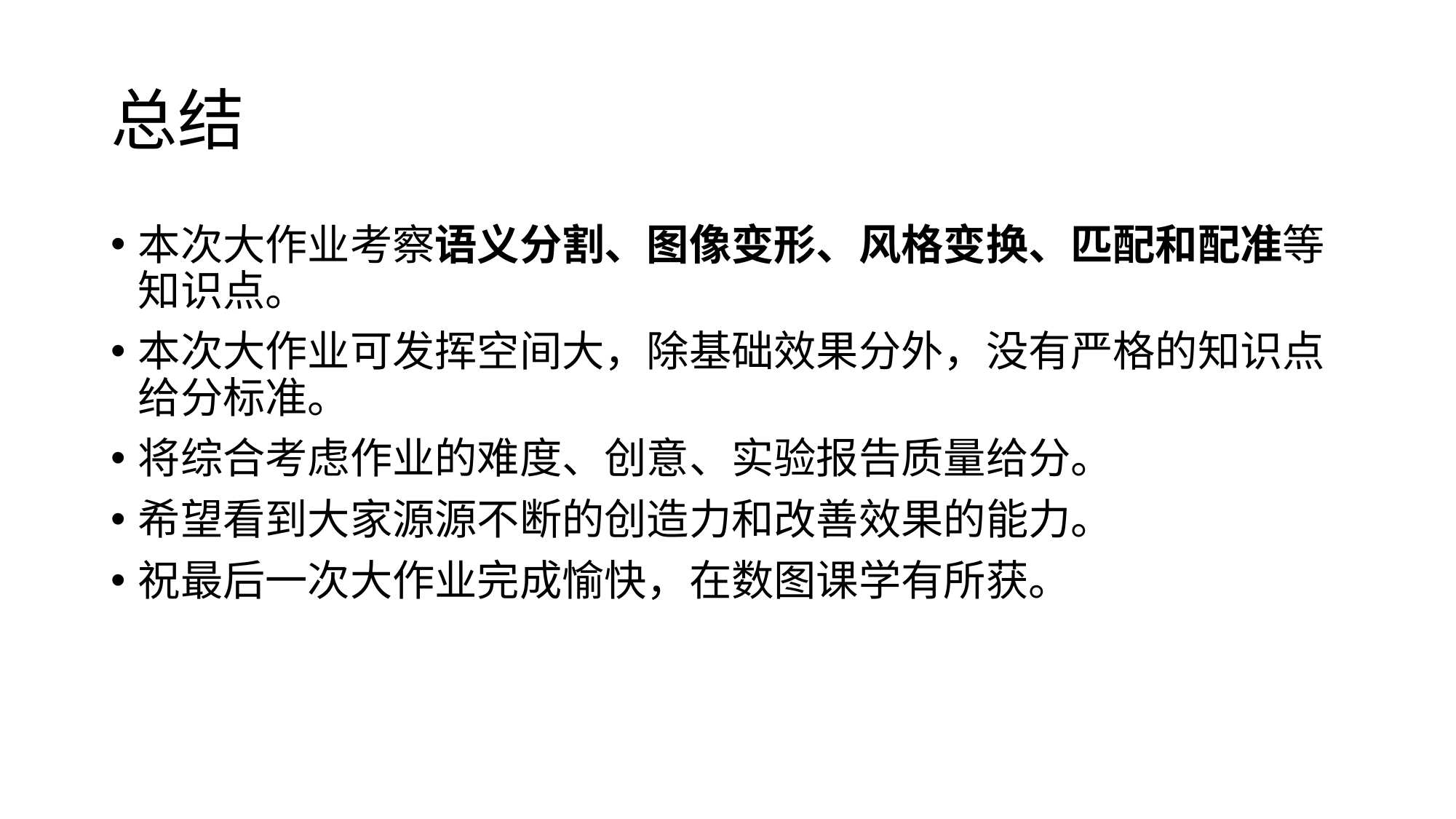

# 总结
本次大作业考察语义分割、图像变形、风格变换、匹配和配准等知识点。
本次大作业可发挥空间大，除基础效果分外，没有严格的知识点给分标准。
将综合考虑作业的难度、创意、实验报告质量给分。
希望看到大家源源不断的创造力和改善效果的能力。
祝最后一次大作业完成愉快，在数图课学有所获。